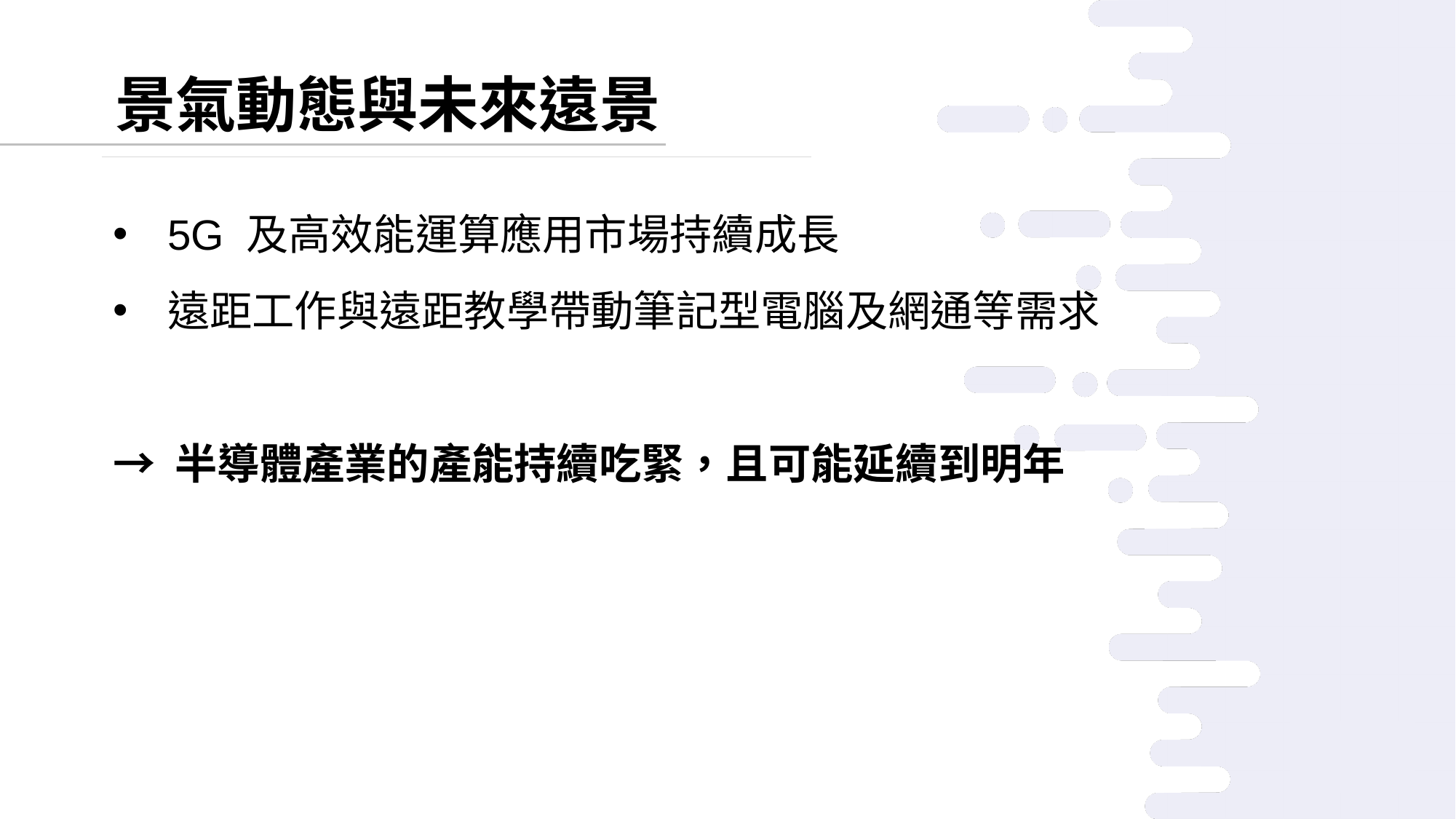

景氣動態與未來遠景
5G 及高效能運算應用市場持續成長
遠距工作與遠距教學帶動筆記型電腦及網通等需求

→ 半導體產業的產能持續吃緊，且可能延續到明年